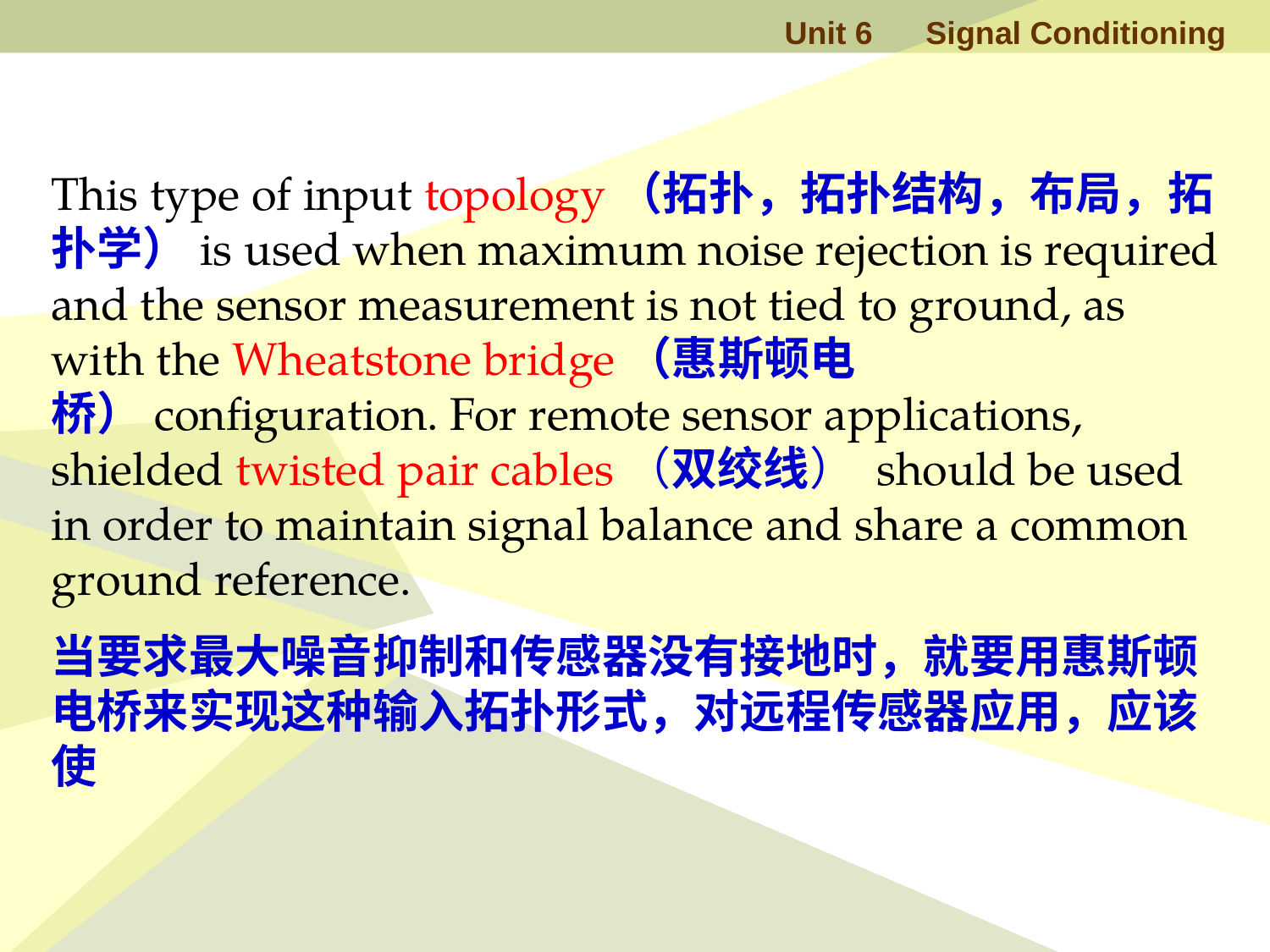

This type of input topology（拓扑，拓扑结构，布局，拓扑学）is used when maximum noise rejection is required and the sensor measurement is not tied to ground, as with the Wheatstone bridge（惠斯顿电桥）configuration. For remote sensor applications, shielded twisted pair cables（双绞线） should be used in order to maintain signal balance and share a common ground reference.
当要求最大噪音抑制和传感器没有接地时，就要用惠斯顿电桥来实现这种输入拓扑形式，对远程传感器应用，应该使